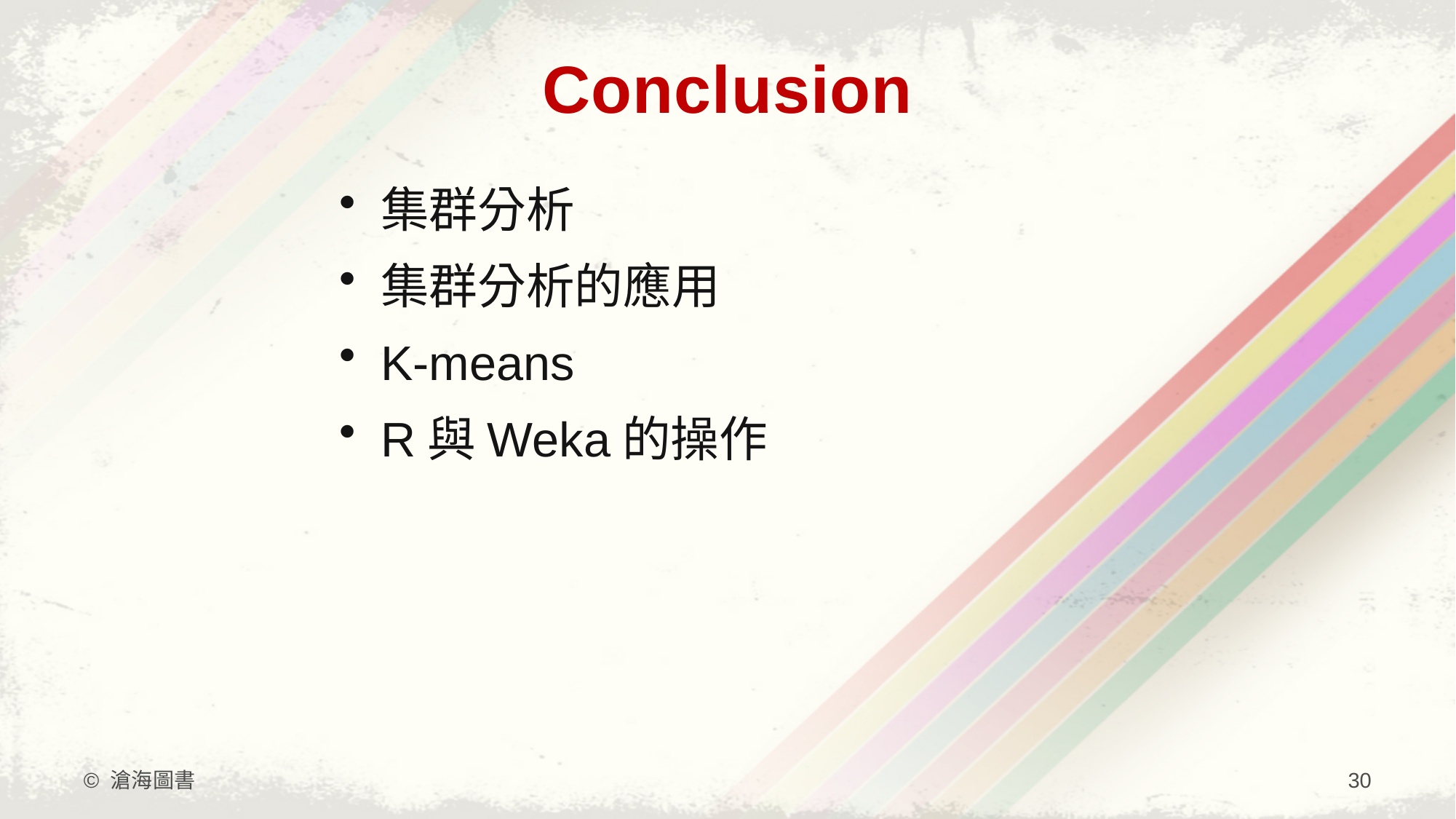

# Conclusion
集群分析
集群分析的應用
K-means
R與Weka的操作
© 滄海圖書
30